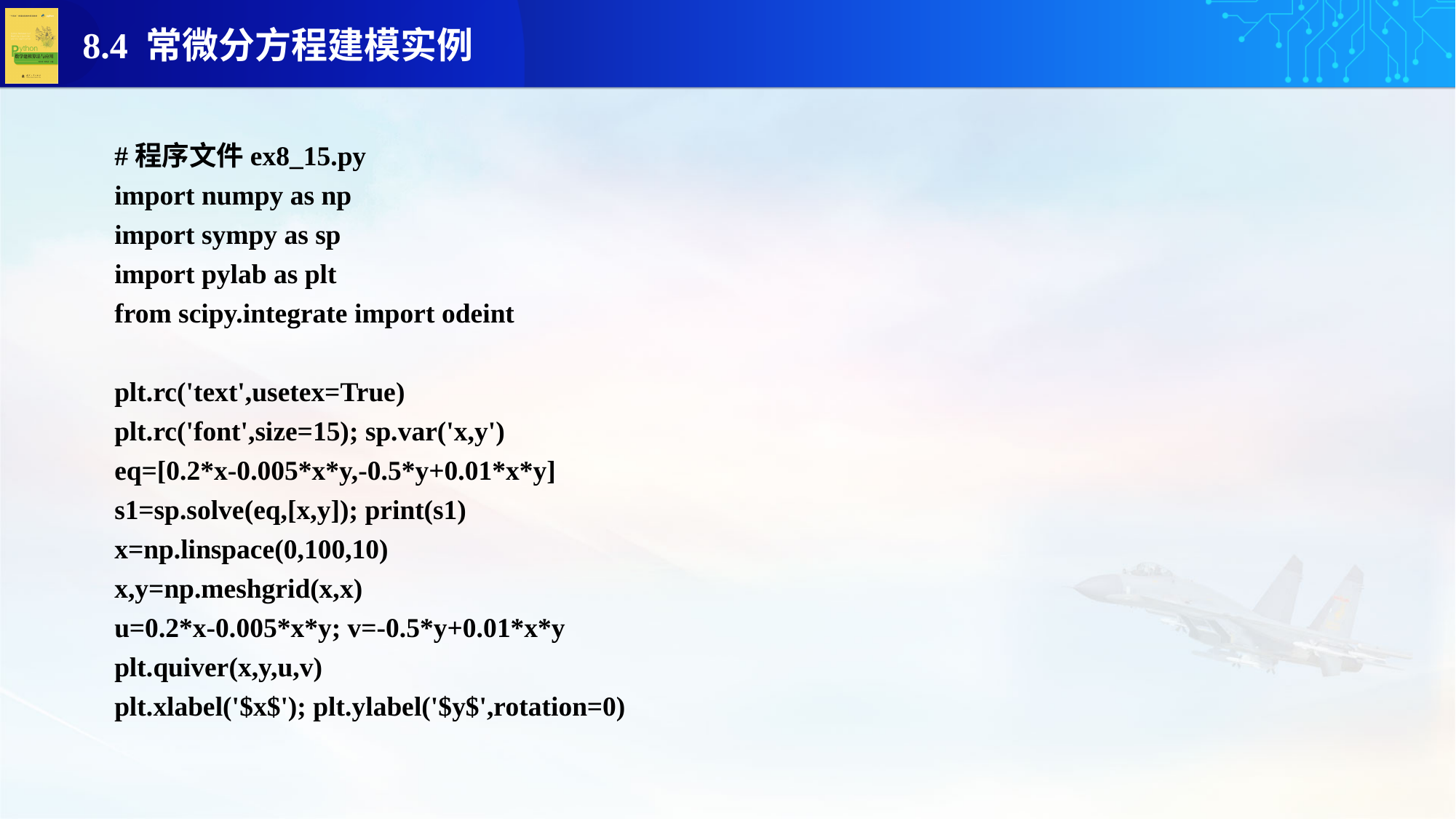

#程序文件ex8_15.py
import numpy as np
import sympy as sp
import pylab as plt
from scipy.integrate import odeint

plt.rc('text',usetex=True)
plt.rc('font',size=15); sp.var('x,y')
eq=[0.2*x-0.005*x*y,-0.5*y+0.01*x*y]
s1=sp.solve(eq,[x,y]); print(s1)
x=np.linspace(0,100,10)
x,y=np.meshgrid(x,x)
u=0.2*x-0.005*x*y; v=-0.5*y+0.01*x*y
plt.quiver(x,y,u,v)
plt.xlabel('$x$'); plt.ylabel('$y$',rotation=0)